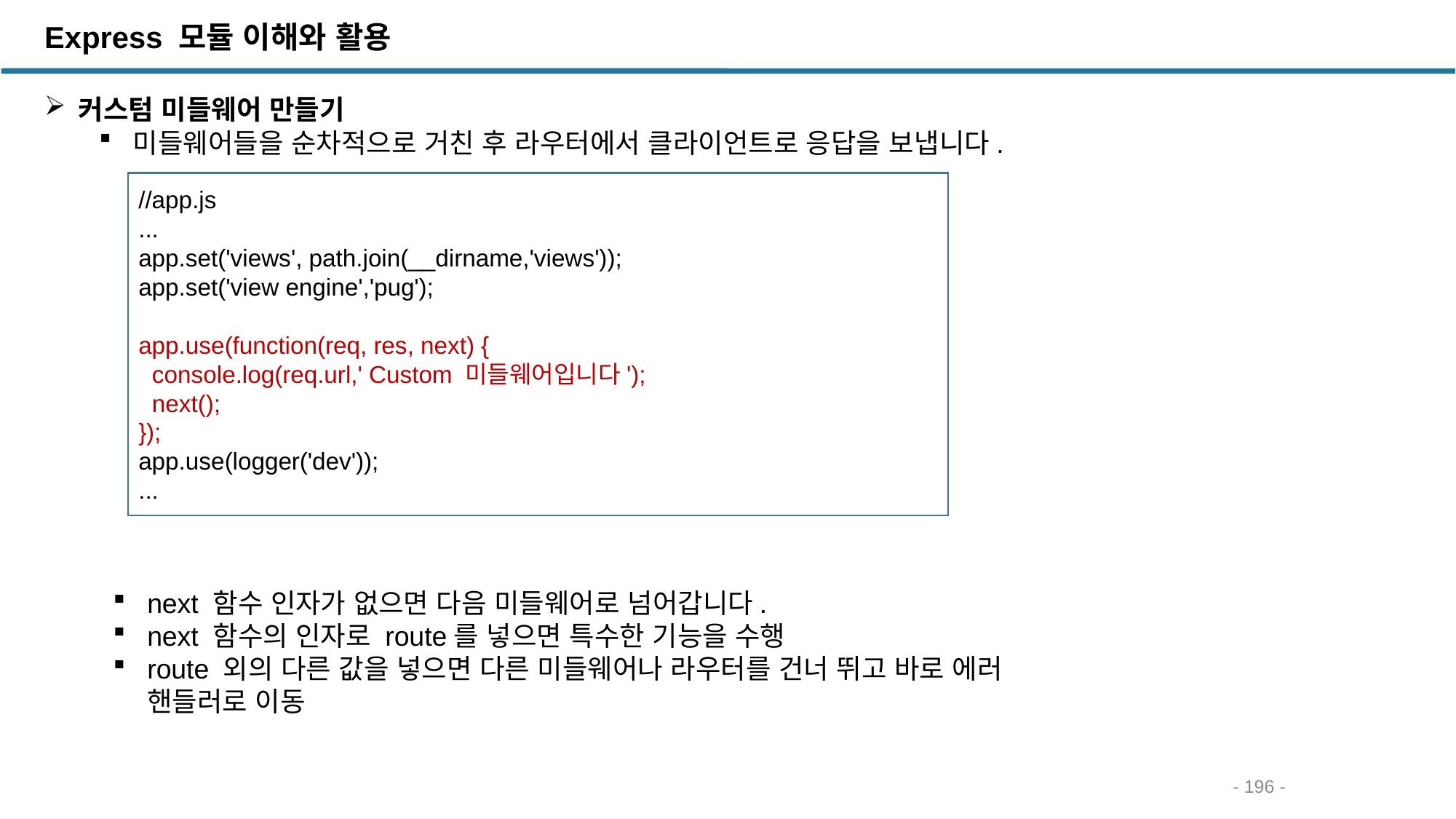

Express 모듈 이해와 활용
커스텀 미들웨어 만들기
미들웨어들을 순차적으로 거친 후 라우터에서 클라이언트로 응답을 보냅니다.
//app.js
...
app.set('views', path.join(__dirname,'views'));
app.set('view engine','pug');

app.use(function(req, res, next) {
  console.log(req.url,' Custom 미들웨어입니다');
  next();
});
app.use(logger('dev'));
...
next 함수 인자가 없으면 다음 미들웨어로 넘어갑니다.
next 함수의 인자로 route를 넣으면 특수한 기능을 수행
route 외의 다른 값을 넣으면 다른 미들웨어나 라우터를 건너 뛰고 바로 에러 핸들러로 이동

- 196 -